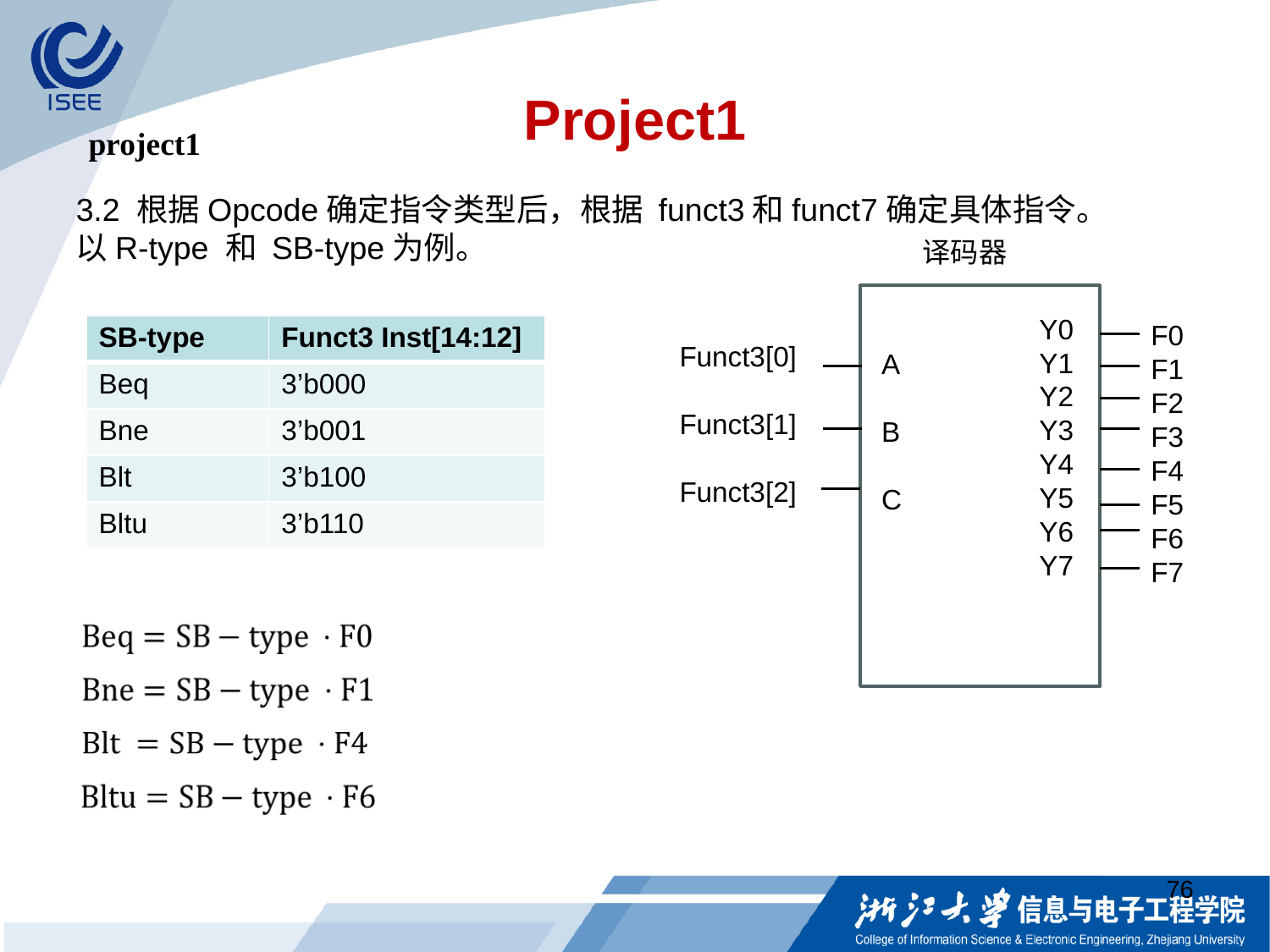

# Project1
project1
3.2 根据Opcode确定指令类型后，根据 funct3和funct7确定具体指令。
以R-type 和 SB-type为例。
译码器

Y0
Y1
Y2
Y3
Y4
Y5
Y6
Y7
F0
F1
F2
F3
F4
F5
F6
F7
| SB-type | Funct3 Inst[14:12] |
| --- | --- |
| Beq | 3’b000 |
| Bne | 3’b001 |
| Blt | 3’b100 |
| Bltu | 3’b110 |
Funct3[0]

Funct3[1]

Funct3[2]
A

B

C

76